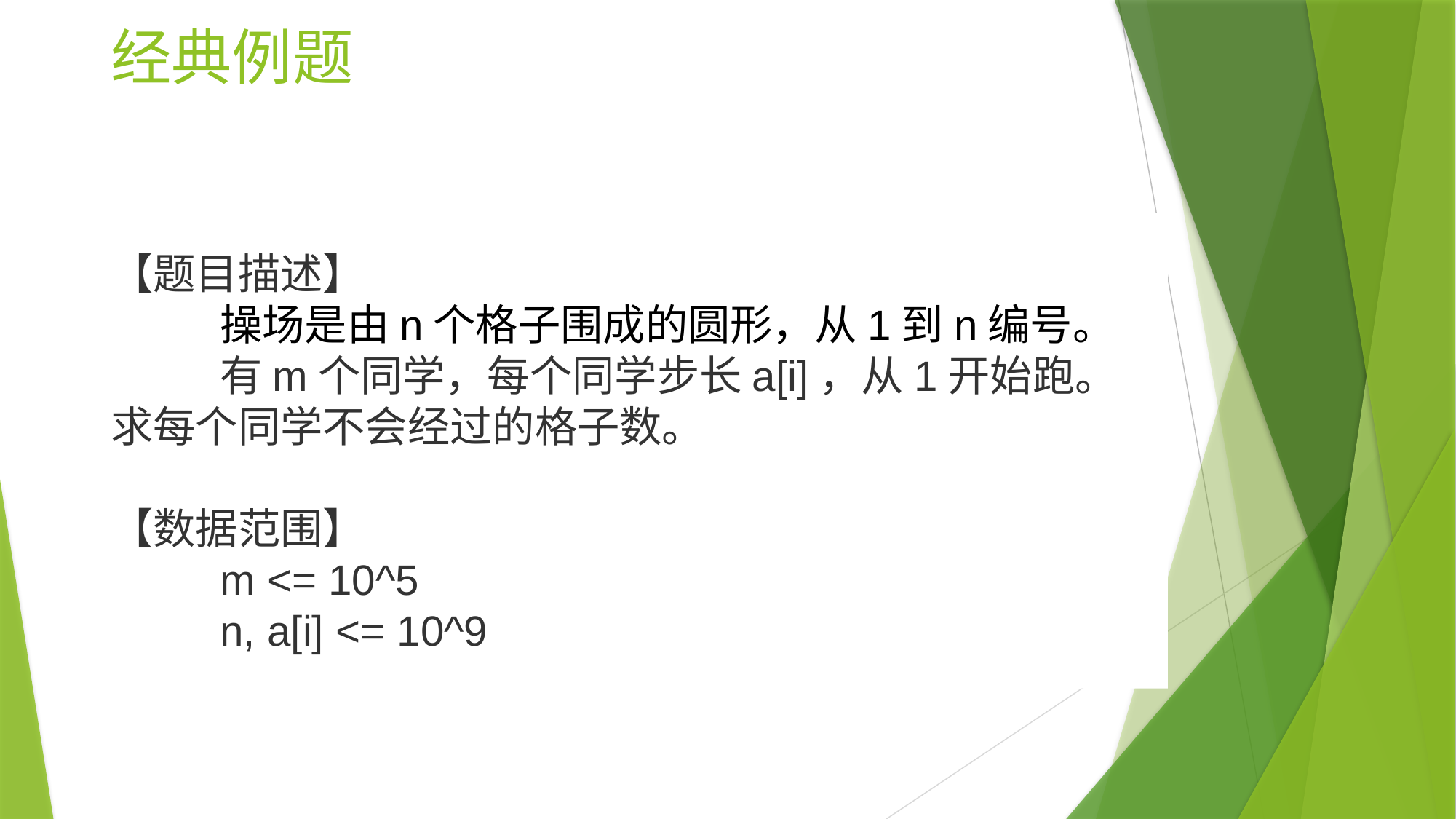

# 经典例题
【题目描述】
	操场是由n个格子围成的圆形，从1到n编号。
	有m个同学，每个同学步长a[i]，从1开始跑。求每个同学不会经过的格子数。

【数据范围】
	m <= 10^5
	n, a[i] <= 10^9